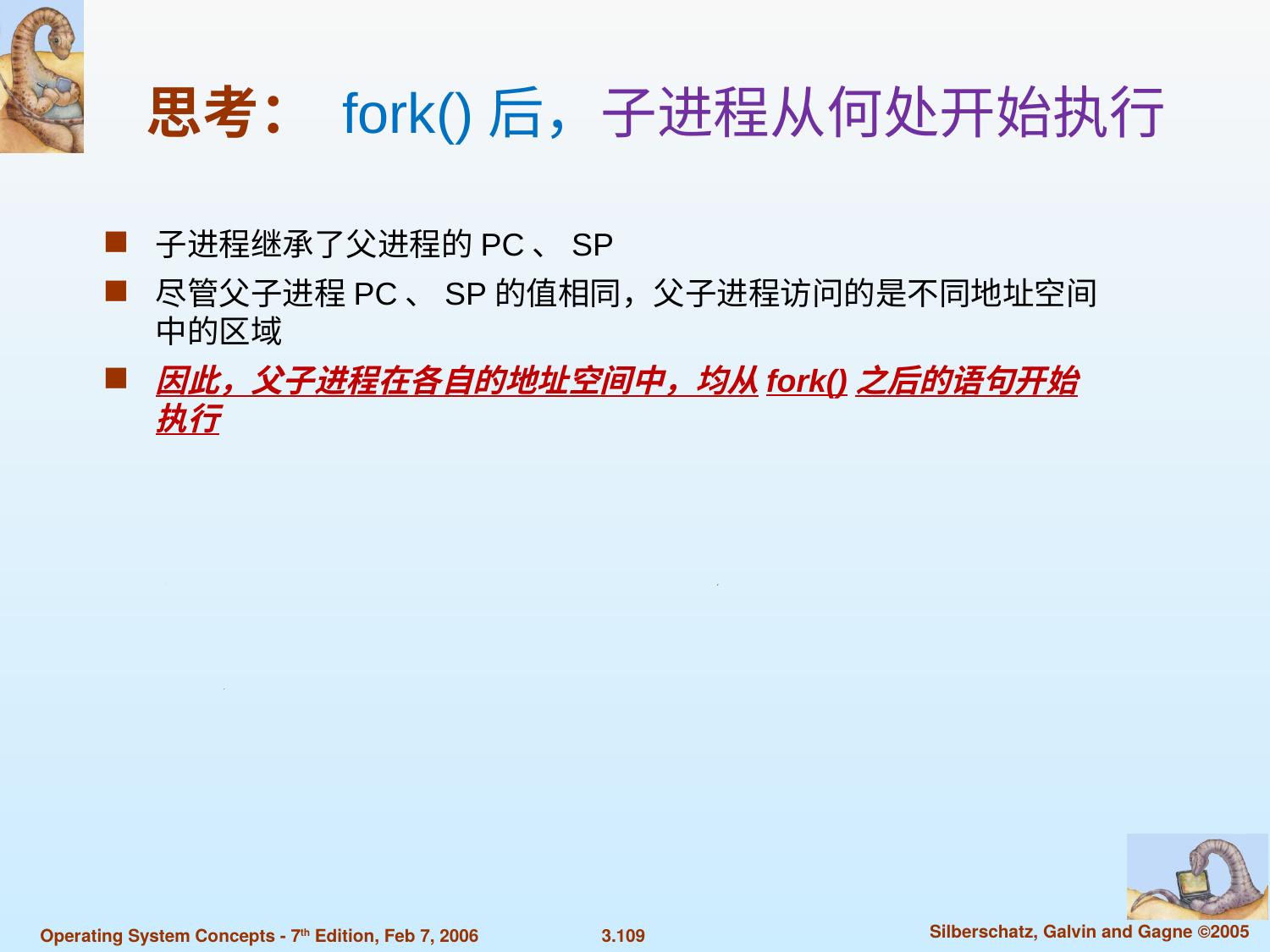

# 思考： fork()后，子进程从何处开始执行
子进程继承了父进程的PC、SP
尽管父子进程PC、SP的值相同，父子进程访问的是不同地址空间中的区域
因此，父子进程在各自的地址空间中，均从fork()之后的语句开始执行